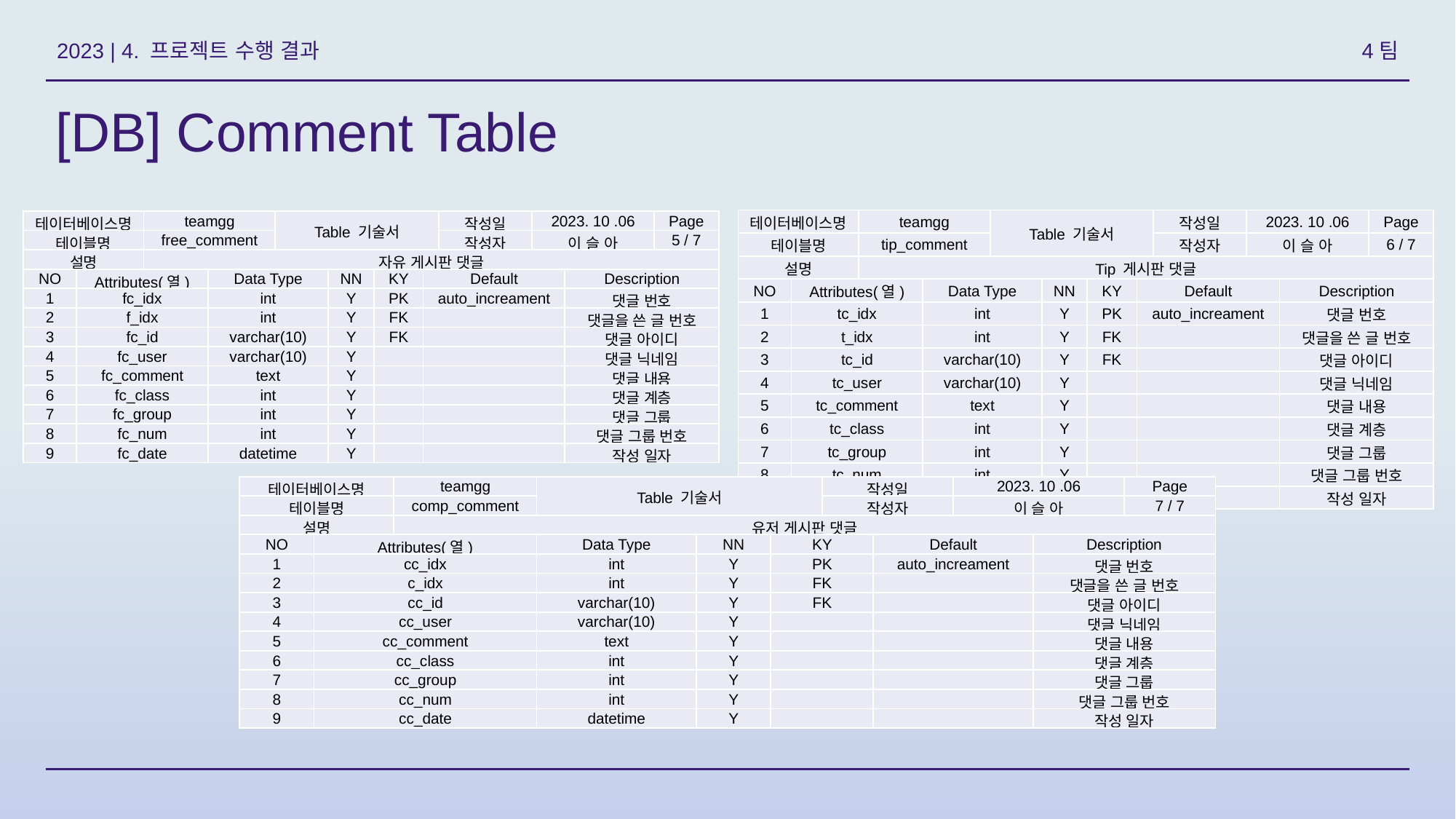

4팀
2023 | 4. 프로젝트 수행 결과
[DB] Comment Table
| 테이터베이스명 |  | teamgg |  | Table 기술서 |  |  |  | 작성일 | 2023. 10 .06 |  | Page |
| --- | --- | --- | --- | --- | --- | --- | --- | --- | --- | --- | --- |
| 테이블명 |  | tip\_comment |  |  |  |  |  | 작성자 | 이 슬 아 |  | 6 / 7 |
| 설명 |  | Tip 게시판 댓글 |  |  |  |  |  |  |  |  |  |
| NO | Attributes(열) |  | Data Type |  | NN | KY | Default |  |  | Description |  |
| 1 | tc\_idx |  | int |  | Y | PK | auto\_increament |  |  | 댓글 번호 |  |
| 2 | t\_idx |  | int |  | Y | FK |  |  |  | 댓글을 쓴 글 번호 |  |
| 3 | tc\_id |  | varchar(10) |  | Y | FK |  |  |  | 댓글 아이디 |  |
| 4 | tc\_user |  | varchar(10) |  | Y |  |  |  |  | 댓글 닉네임 |  |
| 5 | tc\_comment |  | text |  | Y |  |  |  |  | 댓글 내용 |  |
| 6 | tc\_class |  | int |  | Y |  |  |  |  | 댓글 계층 |  |
| 7 | tc\_group |  | int |  | Y |  |  |  |  | 댓글 그룹 |  |
| 8 | tc\_num |  | int |  | Y |  |  |  |  | 댓글 그룹 번호 |  |
| 9 | tc\_date |  | datetime |  | Y |  |  |  |  | 작성 일자 |  |
| 테이터베이스명 |  | teamgg |  | Table 기술서 |  |  |  | 작성일 | 2023. 10 .06 |  | Page |
| --- | --- | --- | --- | --- | --- | --- | --- | --- | --- | --- | --- |
| 테이블명 |  | free\_comment |  |  |  |  |  | 작성자 | 이 슬 아 |  | 5 / 7 |
| 설명 |  | 자유 게시판 댓글 |  |  |  |  |  |  |  |  |  |
| NO | Attributes(열) |  | Data Type |  | NN | KY | Default |  |  | Description |  |
| 1 | fc\_idx |  | int |  | Y | PK | auto\_increament |  |  | 댓글 번호 |  |
| 2 | f\_idx |  | int |  | Y | FK |  |  |  | 댓글을 쓴 글 번호 |  |
| 3 | fc\_id |  | varchar(10) |  | Y | FK |  |  |  | 댓글 아이디 |  |
| 4 | fc\_user |  | varchar(10) |  | Y |  |  |  |  | 댓글 닉네임 |  |
| 5 | fc\_comment |  | text |  | Y |  |  |  |  | 댓글 내용 |  |
| 6 | fc\_class |  | int |  | Y |  |  |  |  | 댓글 계층 |  |
| 7 | fc\_group |  | int |  | Y |  |  |  |  | 댓글 그룹 |  |
| 8 | fc\_num |  | int |  | Y |  |  |  |  | 댓글 그룹 번호 |  |
| 9 | fc\_date |  | datetime |  | Y |  |  |  |  | 작성 일자 |  |
부제

핵심 기능과 내용을 결과 사진과 함께 첨부
| 테이터베이스명 |  | teamgg | Table 기술서 |  |  | 작성일 |  | 2023. 10 .06 |  | Page |
| --- | --- | --- | --- | --- | --- | --- | --- | --- | --- | --- |
| 테이블명 |  | comp\_comment |  |  |  | 작성자 |  | 이 슬 아 |  | 7 / 7 |
| 설명 |  | 유저 게시판 댓글 |  |  |  |  |  |  |  |  |
| NO | Attributes(열) |  | Data Type | NN | KY |  | Default |  | Description |  |
| 1 | cc\_idx |  | int | Y | PK |  | auto\_increament |  | 댓글 번호 |  |
| 2 | c\_idx |  | int | Y | FK |  |  |  | 댓글을 쓴 글 번호 |  |
| 3 | cc\_id |  | varchar(10) | Y | FK |  |  |  | 댓글 아이디 |  |
| 4 | cc\_user |  | varchar(10) | Y |  |  |  |  | 댓글 닉네임 |  |
| 5 | cc\_comment |  | text | Y |  |  |  |  | 댓글 내용 |  |
| 6 | cc\_class |  | int | Y |  |  |  |  | 댓글 계층 |  |
| 7 | cc\_group |  | int | Y |  |  |  |  | 댓글 그룹 |  |
| 8 | cc\_num |  | int | Y |  |  |  |  | 댓글 그룹 번호 |  |
| 9 | cc\_date |  | datetime | Y |  |  |  |  | 작성 일자 |  |